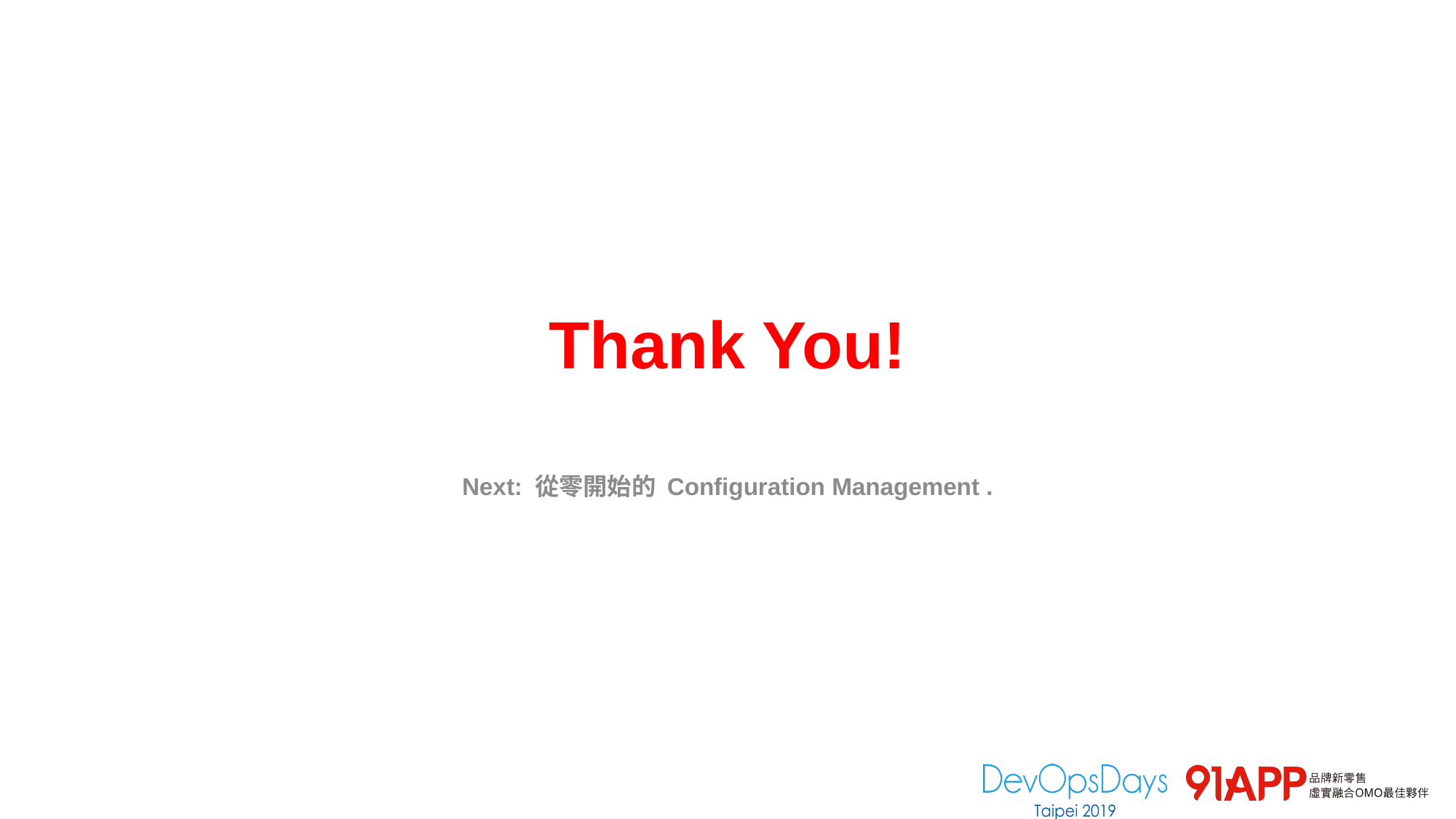

# Thank You!
Next: 從零開始的 Configuration Management .